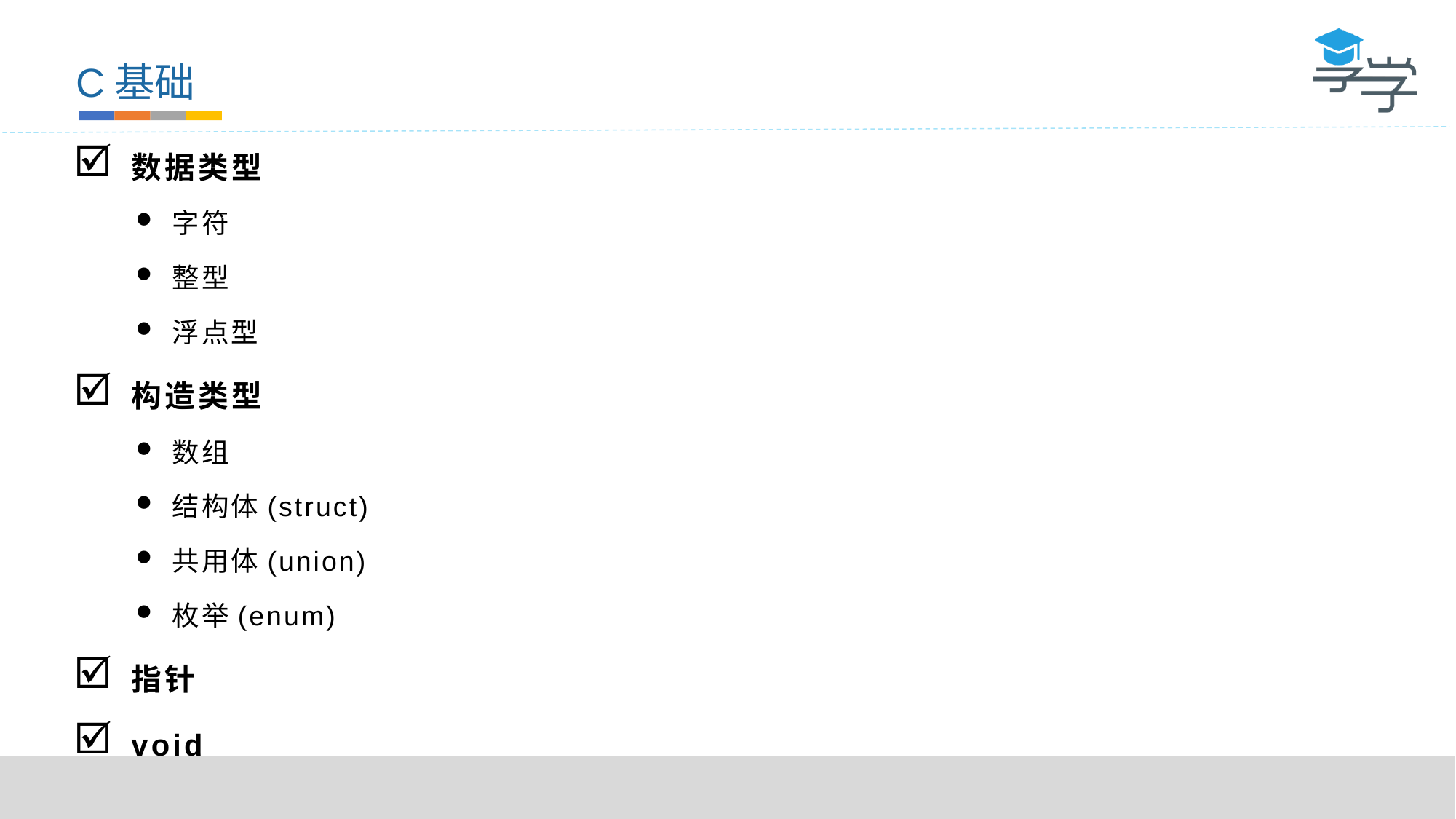

C基础

数据类型
字符
整型
浮点型
构造类型
数组
结构体(struct)
共用体(union)
枚举(enum)
指针
void